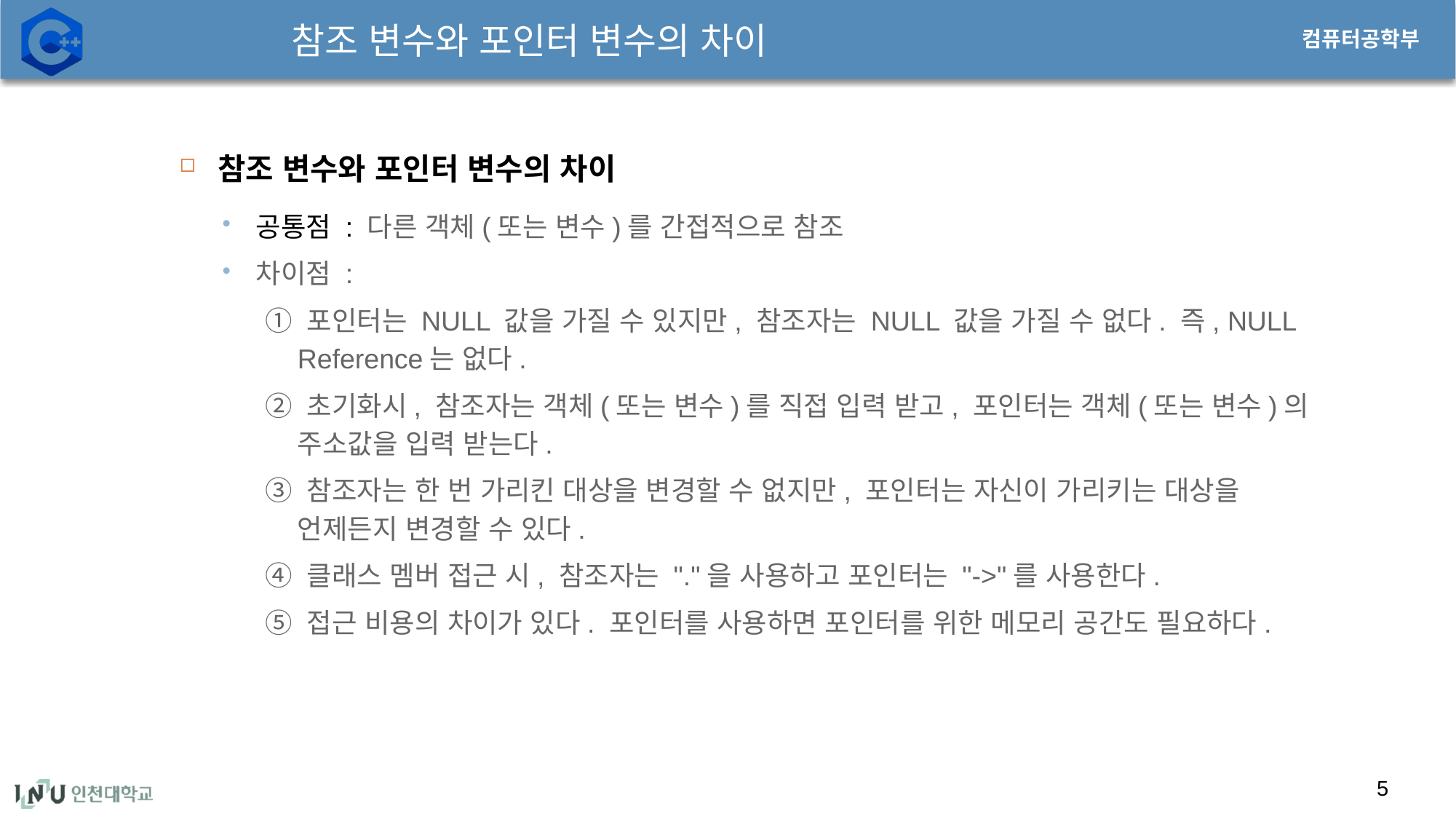

# 참조 변수와 포인터 변수의 차이
참조 변수와 포인터 변수의 차이
공통점 : 다른 객체(또는 변수)를 간접적으로 참조
차이점 :
① 포인터는 NULL 값을 가질 수 있지만, 참조자는 NULL 값을 가질 수 없다. 즉, NULL Reference는 없다.
② 초기화시, 참조자는 객체(또는 변수)를 직접 입력 받고, 포인터는 객체(또는 변수)의 주소값을 입력 받는다.
③ 참조자는 한 번 가리킨 대상을 변경할 수 없지만, 포인터는 자신이 가리키는 대상을 언제든지 변경할 수 있다.
④ 클래스 멤버 접근 시, 참조자는 "."을 사용하고 포인터는 "->"를 사용한다.
⑤ 접근 비용의 차이가 있다. 포인터를 사용하면 포인터를 위한 메모리 공간도 필요하다.